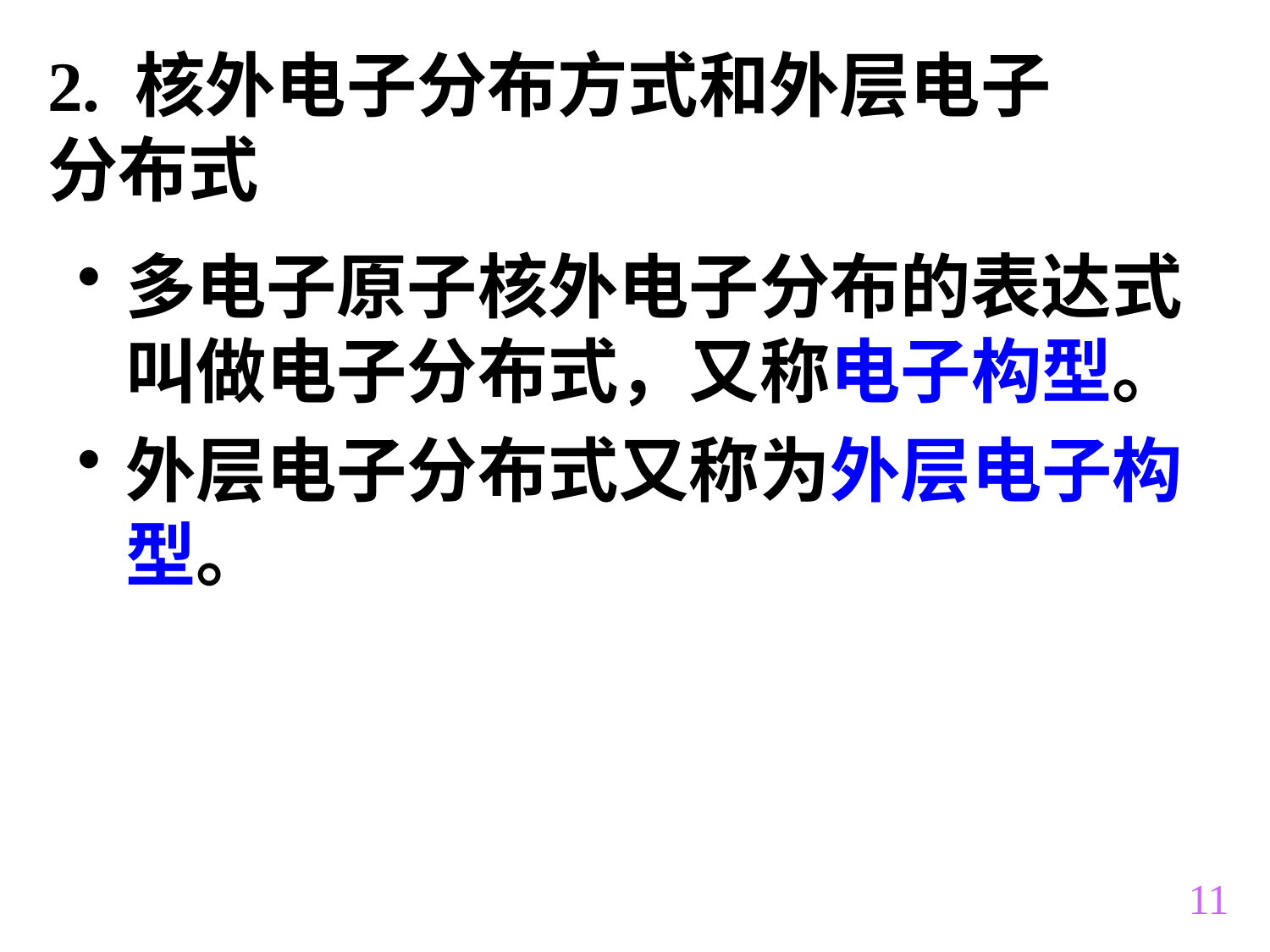

# 2. 核外电子分布方式和外层电子分布式
多电子原子核外电子分布的表达式叫做电子分布式，又称电子构型。
外层电子分布式又称为外层电子构型。